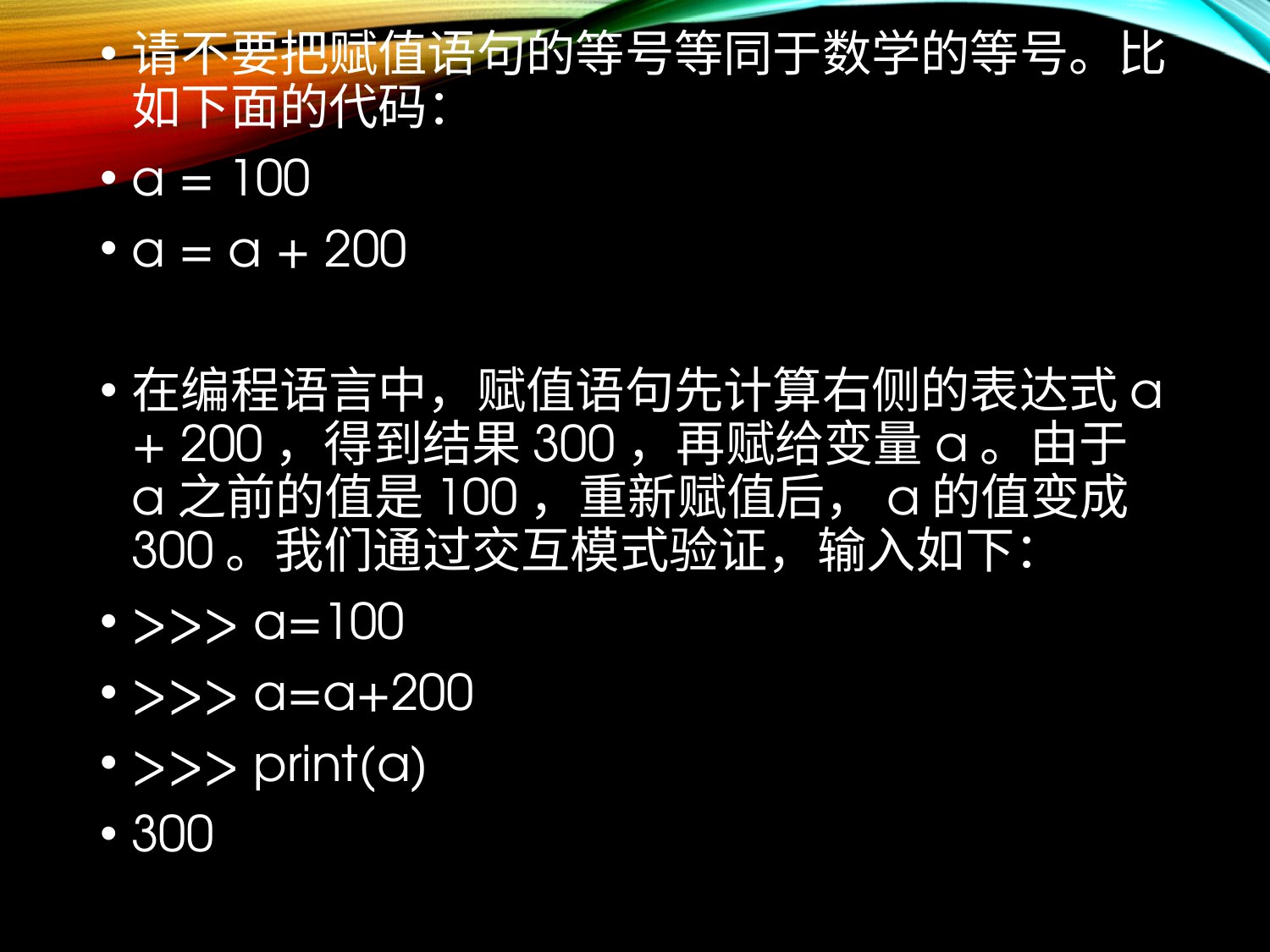

请不要把赋值语句的等号等同于数学的等号。比如下面的代码：
a = 100
a = a + 200

在编程语言中，赋值语句先计算右侧的表达式a + 200，得到结果300，再赋给变量a。由于a之前的值是100，重新赋值后，a的值变成300。我们通过交互模式验证，输入如下：
>>> a=100
>>> a=a+200
>>> print(a)
300